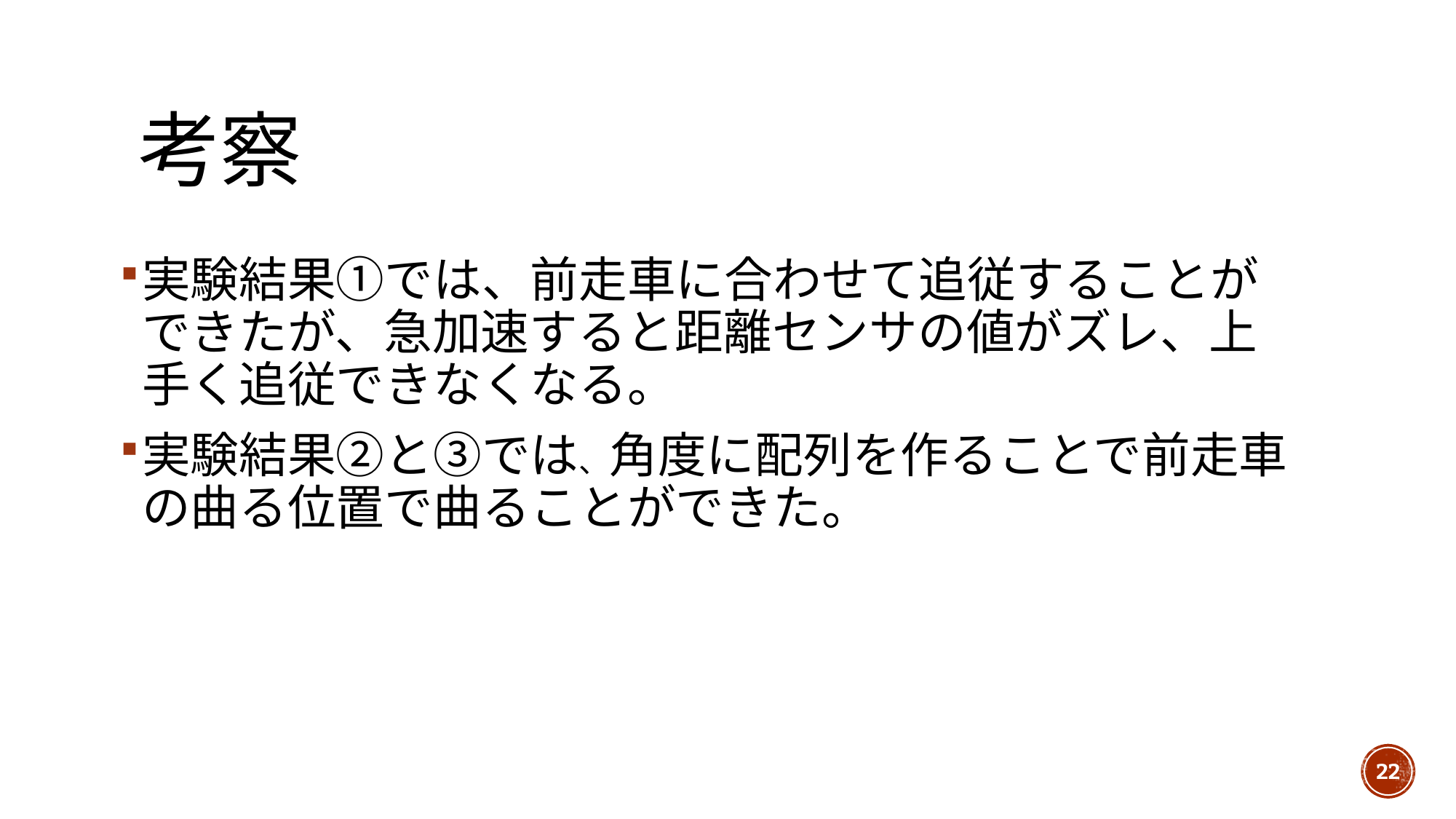

# 考察
実験結果①では、前走車に合わせて追従することができたが、急加速すると距離センサの値がズレ、上手く追従できなくなる。
実験結果②と③では、角度に配列を作ることで前走車の曲る位置で曲ることができた。
22